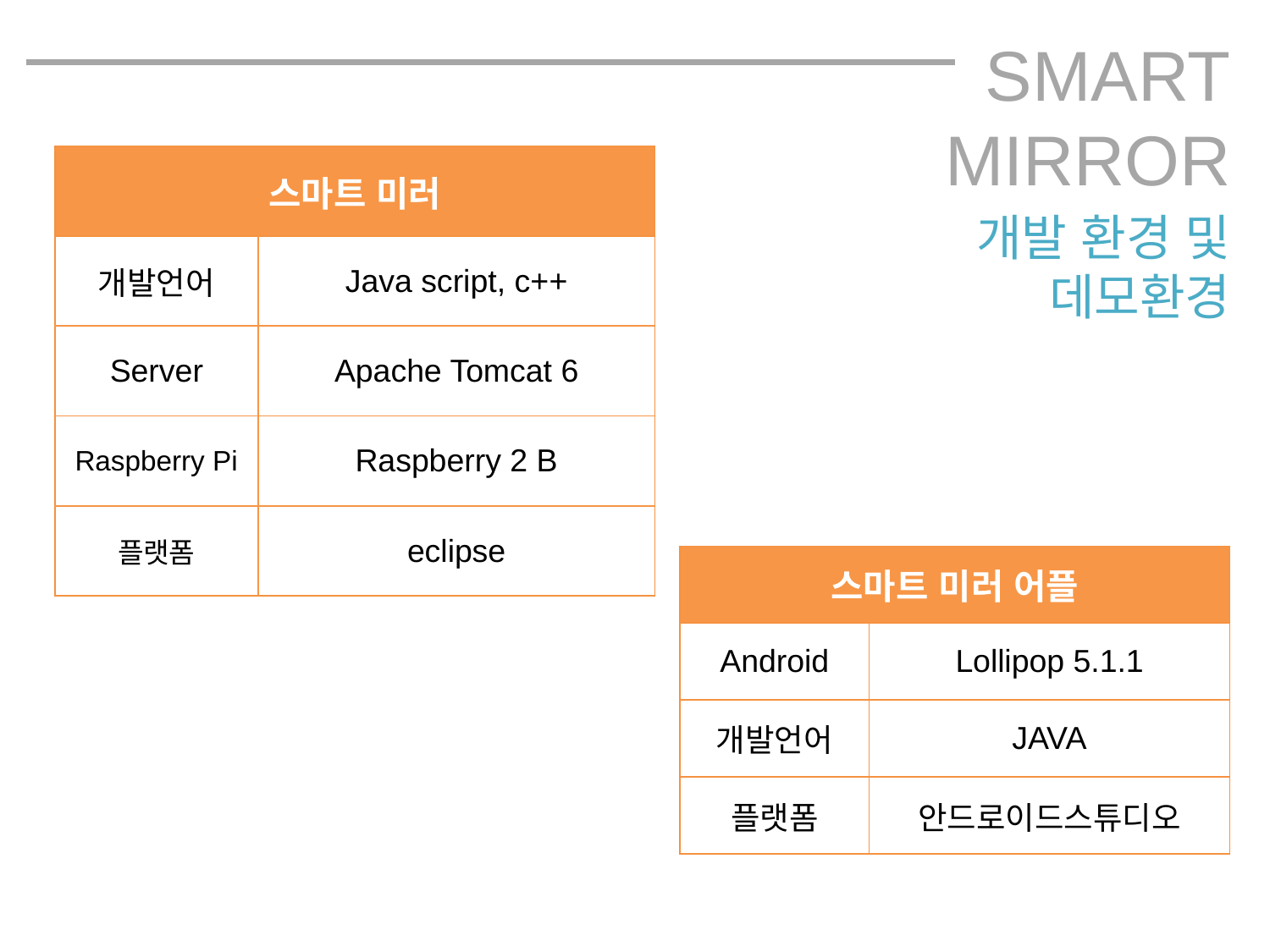

SMART
MIRROR
| 스마트 미러 |  |
| --- | --- |
| 개발언어 | Java script, c++ |
| Server | Apache Tomcat 6 |
| Raspberry Pi | Raspberry 2 B |
| 플랫폼 | eclipse |
개발 환경 및 데모환경
| 스마트 미러 어플 |  |
| --- | --- |
| Android | Lollipop 5.1.1 |
| 개발언어 | JAVA |
| 플랫폼 | 안드로이드스튜디오 |